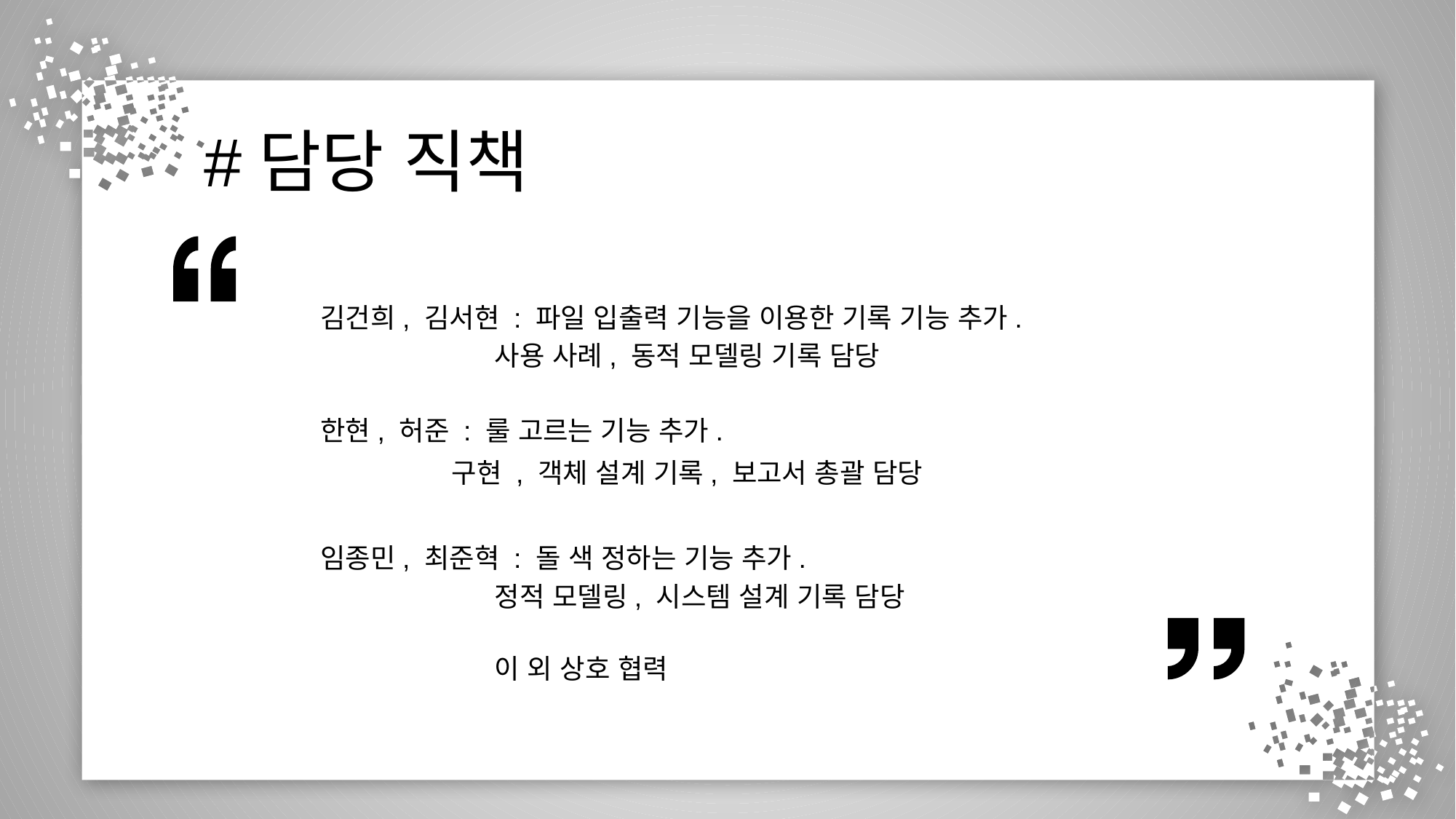

#담당 직책

김건희, 김서현 : 파일 입출력 기능을 이용한 기록 기능 추가.

사용 사례, 동적 모델링 기록 담당
한현, 허준 : 룰 고르는 기능 추가.

구현 , 객체 설계 기록, 보고서 총괄 담당
임종민, 최준혁 : 돌 색 정하는 기능 추가.

정적 모델링, 시스템 설계 기록 담당

이 외 상호 협력